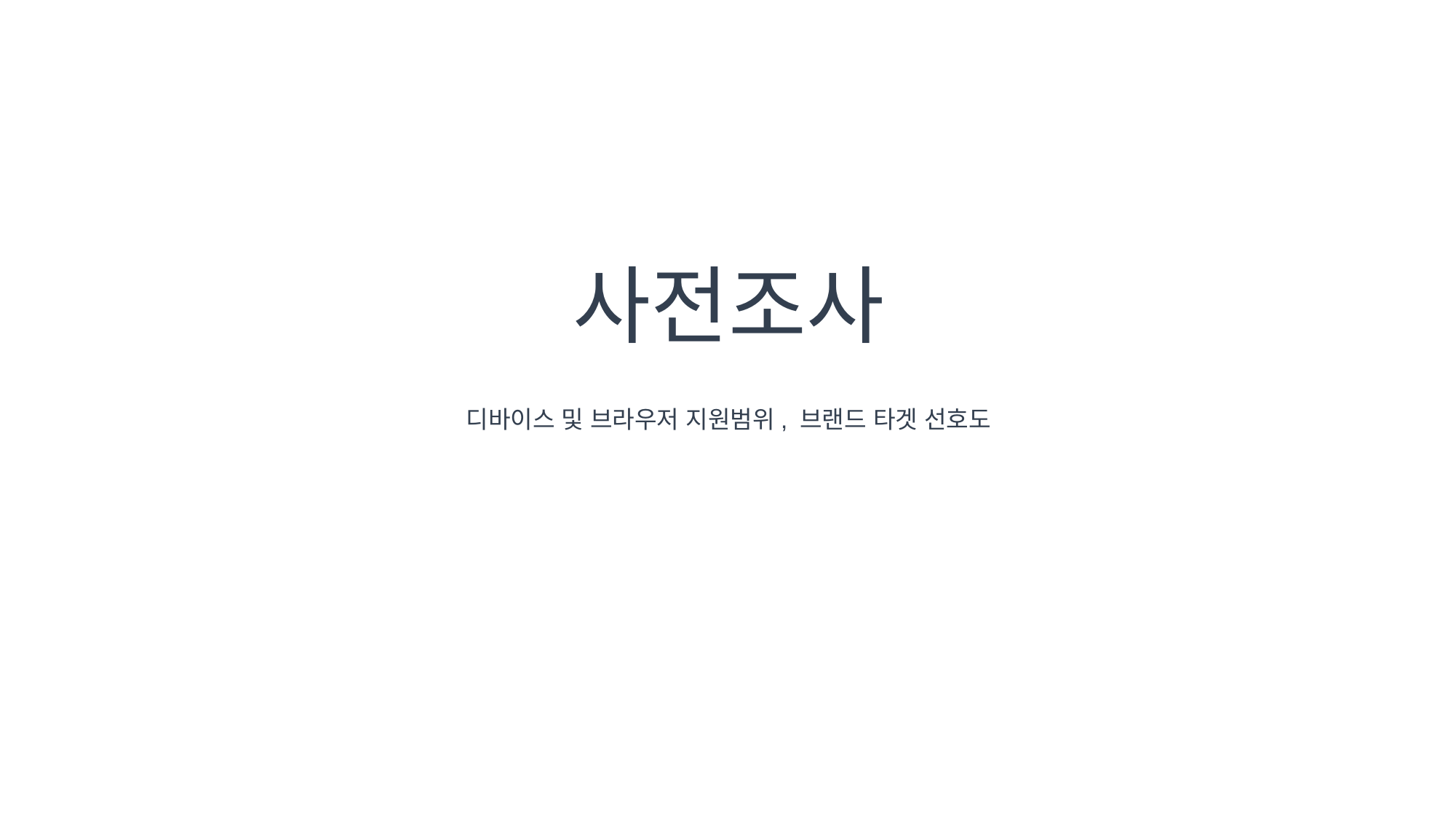

# 사전조사
디바이스 및 브라우저 지원범위, 브랜드 타겟 선호도